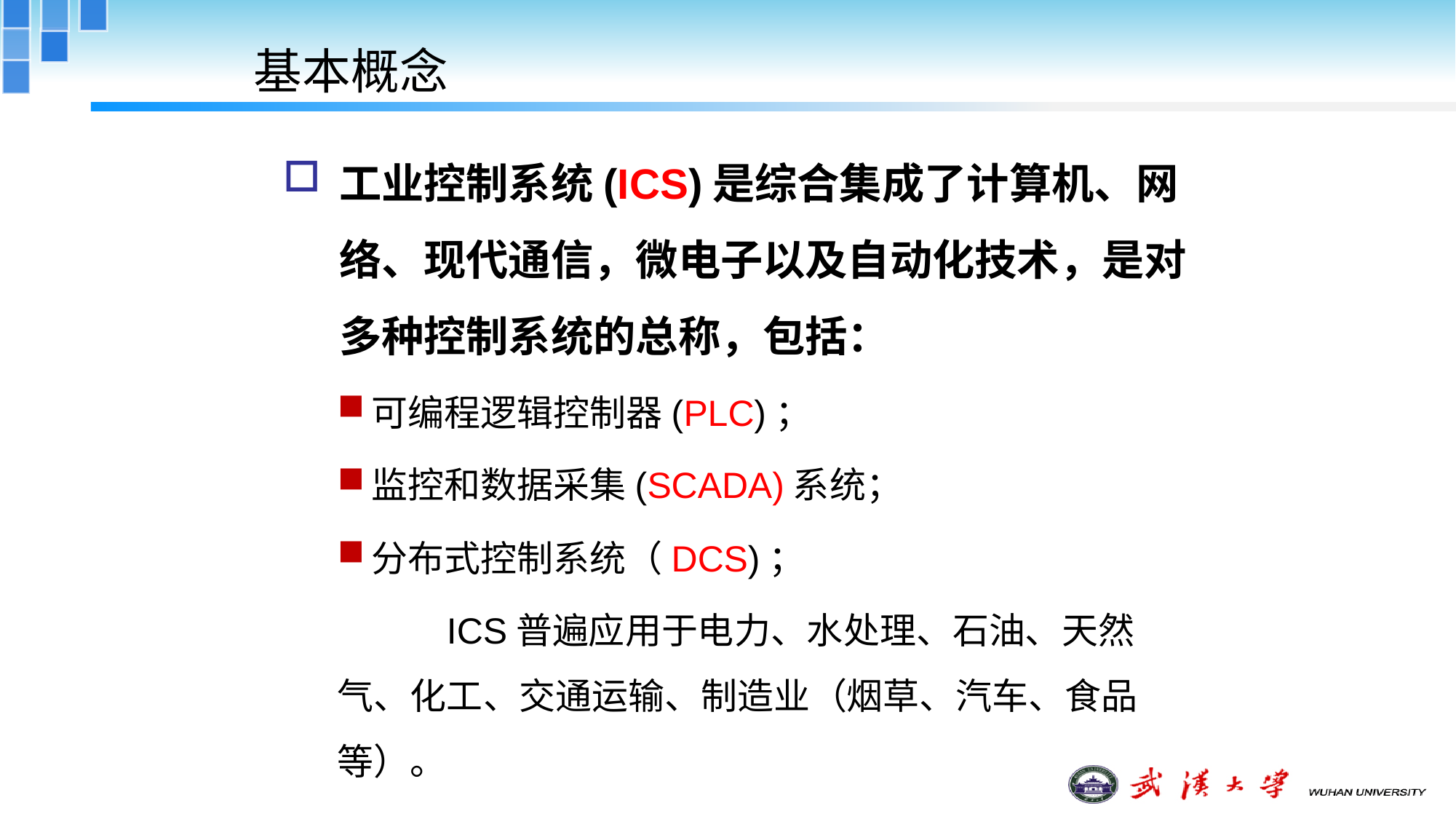

基本概念
工业控制系统(ICS)是综合集成了计算机、网络、现代通信，微电子以及自动化技术，是对多种控制系统的总称，包括：
可编程逻辑控制器(PLC)；
监控和数据采集(SCADA)系统；
分布式控制系统（DCS)；
	ICS普遍应用于电力、水处理、石油、天然气、化工、交通运输、制造业（烟草、汽车、食品等）。